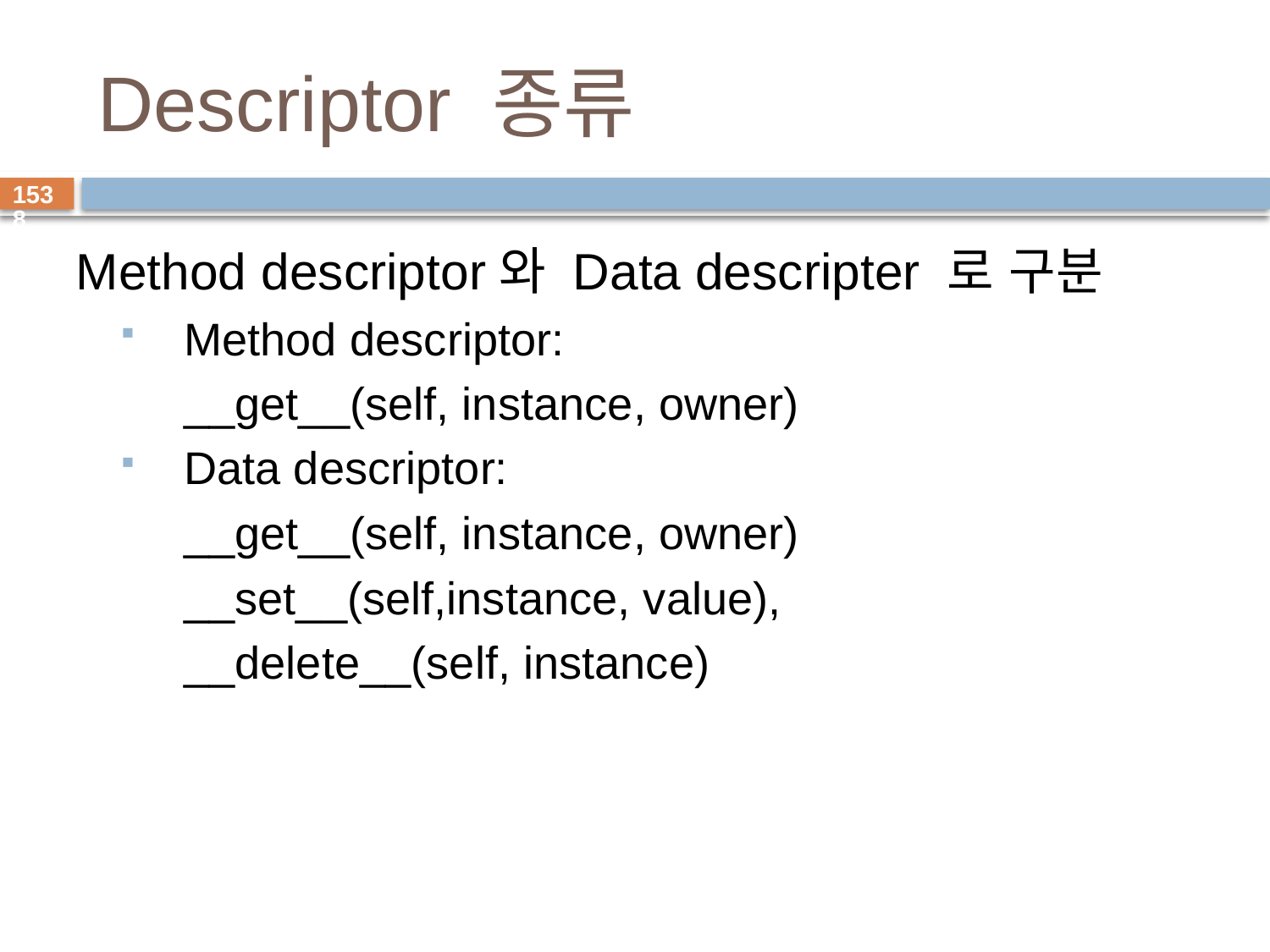

# Descriptor 종류
1538
Method descriptor와 Data descripter 로 구분
Method descriptor:
     __get__(self, instance, owner)
Data descriptor:
     __get__(self, instance, owner)
     __set__(self,instance, value),
     __delete__(self, instance)